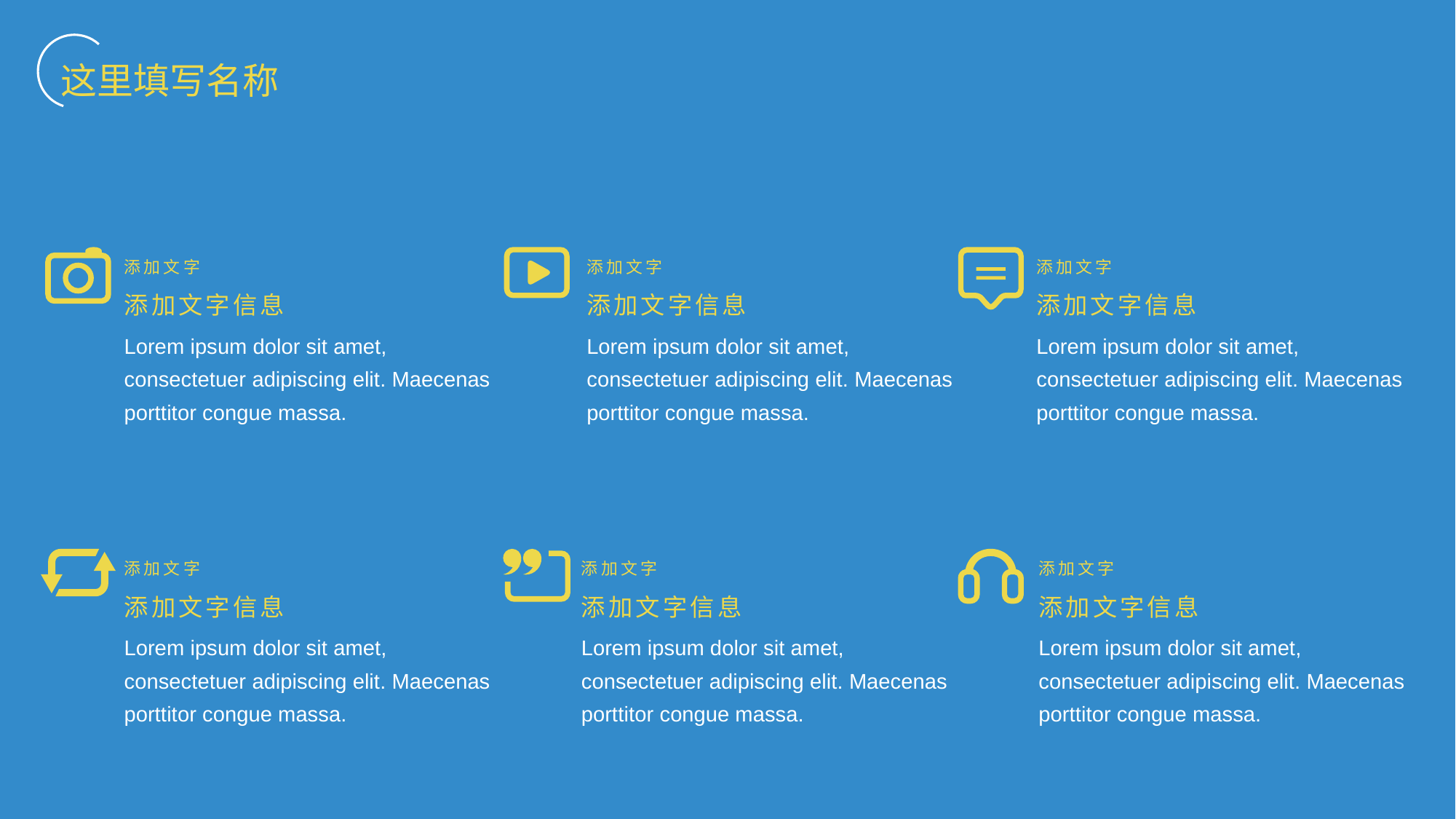

这里填写名称

添加文字

添加文字

添加文字
添加文字信息
添加文字信息
添加文字信息
Lorem ipsum dolor sit amet, consectetuer adipiscing elit. Maecenas porttitor congue massa.
Lorem ipsum dolor sit amet, consectetuer adipiscing elit. Maecenas porttitor congue massa.
Lorem ipsum dolor sit amet, consectetuer adipiscing elit. Maecenas porttitor congue massa.

添加文字

添加文字

添加文字
添加文字信息
添加文字信息
添加文字信息
Lorem ipsum dolor sit amet, consectetuer adipiscing elit. Maecenas porttitor congue massa.
Lorem ipsum dolor sit amet, consectetuer adipiscing elit. Maecenas porttitor congue massa.
Lorem ipsum dolor sit amet, consectetuer adipiscing elit. Maecenas porttitor congue massa.